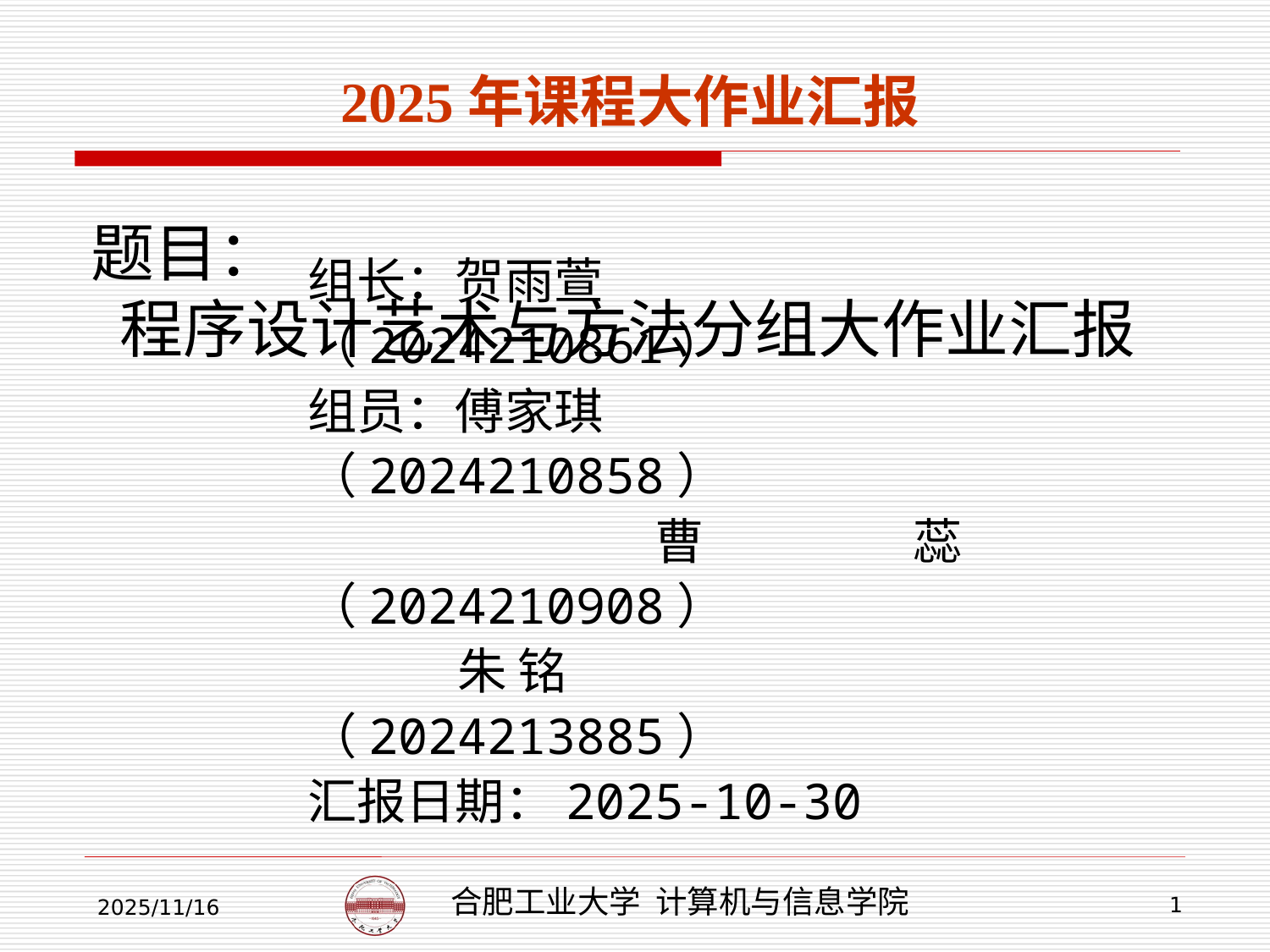

2025年课程大作业汇报
题目：
  程序设计艺术与方法分组大作业汇报
组长：贺雨萱（2024210861）
组员：傅家琪（2024210858）
	 曹 蕊（2024210908）
	 朱 铭（2024213885）
汇报日期：2025-10-30